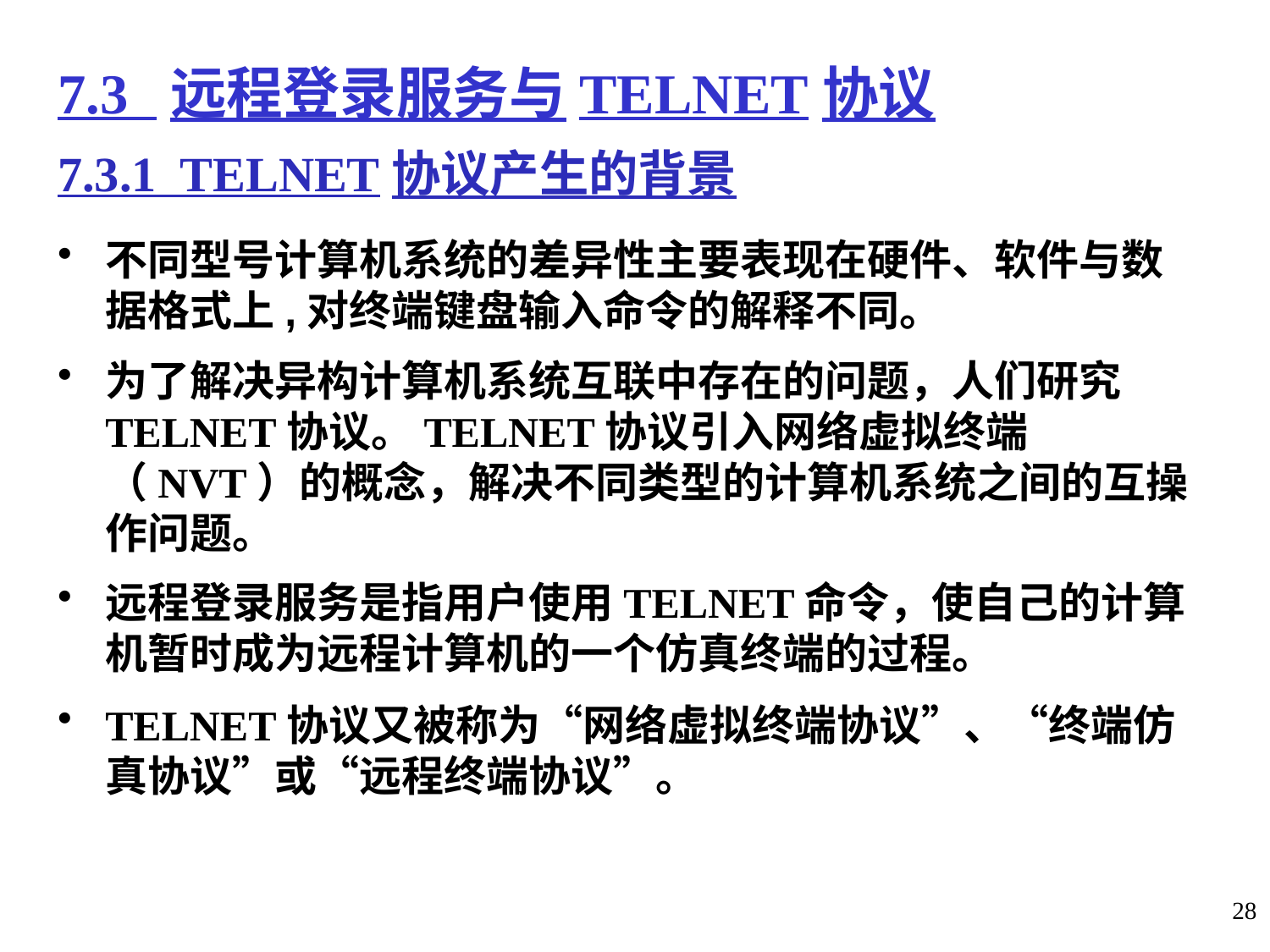

# 7.3  远程登录服务与TELNET协议
7.3.1  TELNET协议产生的背景
不同型号计算机系统的差异性主要表现在硬件、软件与数据格式上,对终端键盘输入命令的解释不同。
为了解决异构计算机系统互联中存在的问题，人们研究TELNET协议。TELNET协议引入网络虚拟终端（NVT）的概念，解决不同类型的计算机系统之间的互操作问题。
远程登录服务是指用户使用TELNET命令，使自己的计算机暂时成为远程计算机的一个仿真终端的过程。
TELNET协议又被称为“网络虚拟终端协议”、“终端仿真协议”或“远程终端协议”。
28